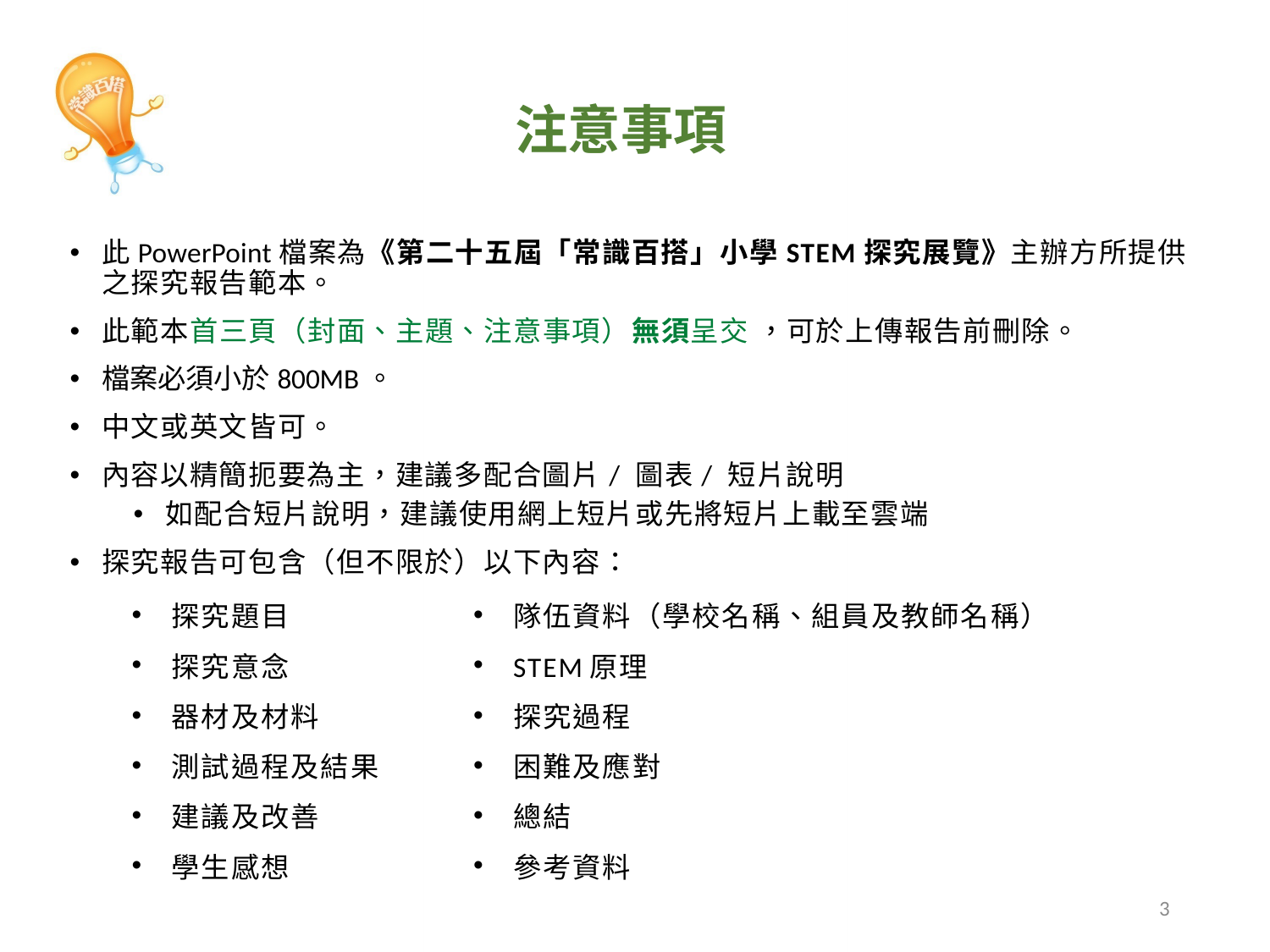

# 注意事項
此PowerPoint檔案為《第二十五屆「常識百搭」小學STEM探究展覽》主辦方所提供之探究報告範本。
此範本首三頁（封面、主題、注意事項）無須呈交 ，可於上傳報告前刪除。
檔案必須小於800MB。
中文或英文皆可。
內容以精簡扼要為主，建議多配合圖片/ 圖表/ 短片說明
如配合短片說明，建議使用網上短片或先將短片上載至雲端
探究報告可包含（但不限於）以下內容：

| 探究題目 | 隊伍資料（學校名稱、組員及教師名稱） |
| --- | --- |
| 探究意念 | STEM原理 |
| 器材及材料 | 探究過程 |
| 測試過程及結果 | 困難及應對 |
| 建議及改善 | 總結 |
| 學生感想 | 參考資料 |
3